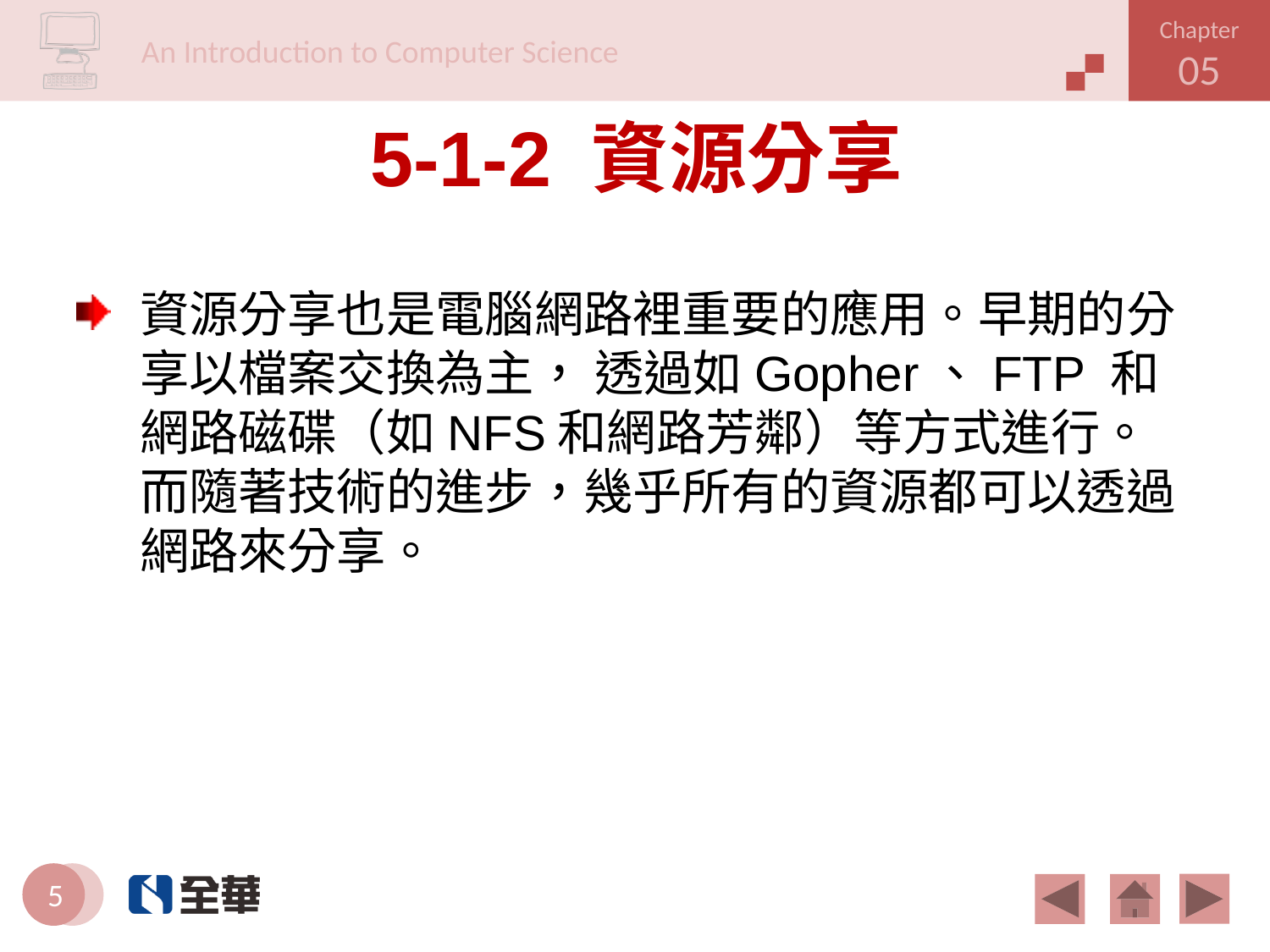

# 5-1-2 資源分享
資源分享也是電腦網路裡重要的應用。早期的分享以檔案交換為主， 透過如Gopher、FTP 和網路磁碟（如NFS和網路芳鄰）等方式進行。而隨著技術的進步，幾乎所有的資源都可以透過網路來分享。